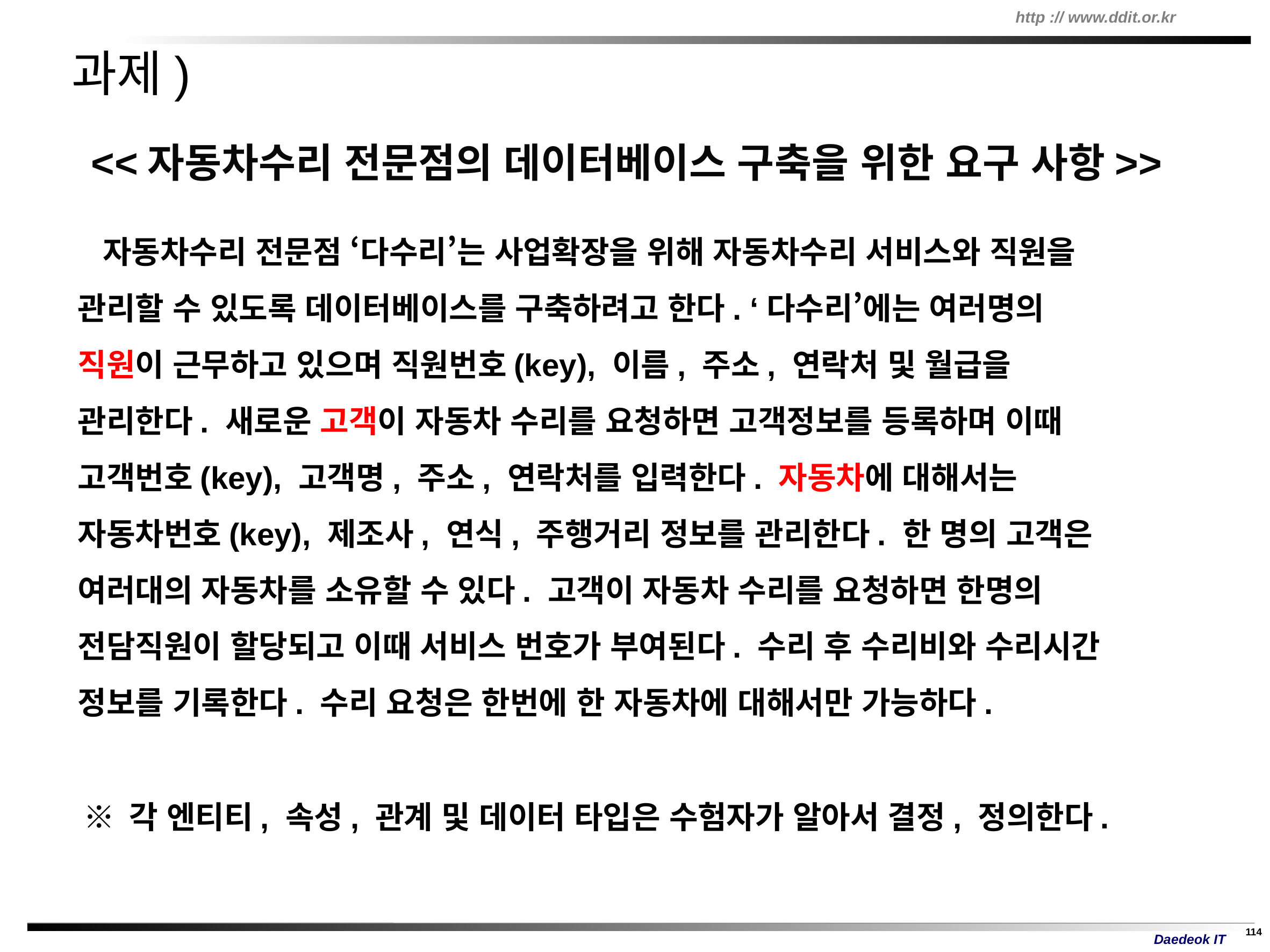

# 과제)
<<자동차수리 전문점의 데이터베이스 구축을 위한 요구 사항>>
  자동차수리 전문점 ‘다수리’는 사업확장을 위해 자동차수리 서비스와 직원을 관리할 수 있도록 데이터베이스를 구축하려고 한다. ‘다수리’에는 여러명의 직원이 근무하고 있으며 직원번호(key), 이름, 주소, 연락처 및 월급을 관리한다. 새로운 고객이 자동차 수리를 요청하면 고객정보를 등록하며 이때 고객번호(key), 고객명, 주소, 연락처를 입력한다. 자동차에 대해서는 자동차번호(key), 제조사, 연식, 주행거리 정보를 관리한다. 한 명의 고객은 여러대의 자동차를 소유할 수 있다. 고객이 자동차 수리를 요청하면 한명의 전담직원이 할당되고 이때 서비스 번호가 부여된다. 수리 후 수리비와 수리시간 정보를 기록한다. 수리 요청은 한번에 한 자동차에 대해서만 가능하다.
※ 각 엔티티, 속성, 관계 및 데이터 타입은 수험자가 알아서 결정, 정의한다.